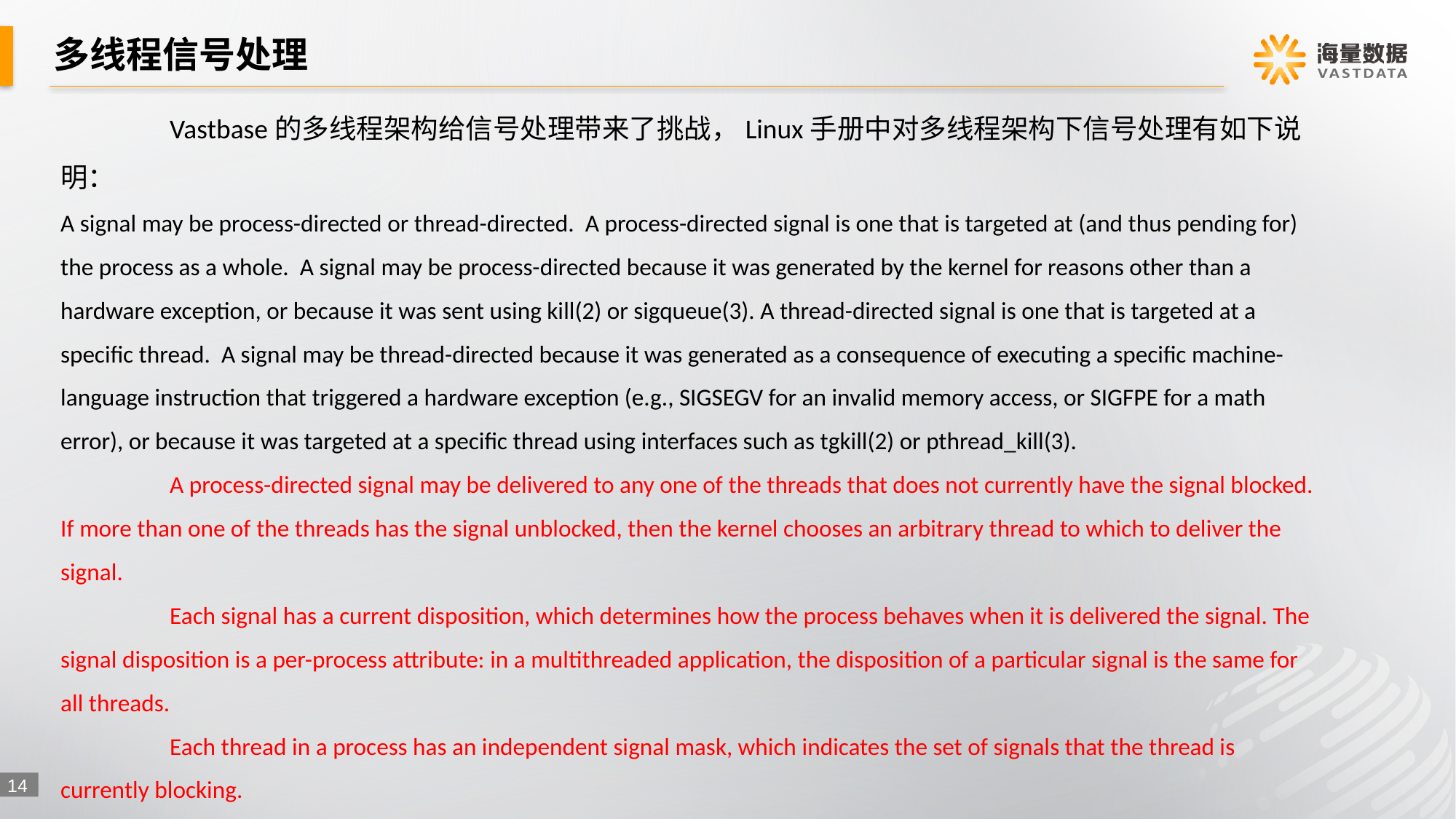

# 多线程信号处理
	Vastbase的多线程架构给信号处理带来了挑战，Linux手册中对多线程架构下信号处理有如下说明：
A signal may be process-directed or thread-directed.  A process-directed signal is one that is targeted at (and thus pending for) the process as a whole.  A signal may be process-directed because it was generated by the kernel for reasons other than a hardware exception, or because it was sent using kill(2) or sigqueue(3). A thread-directed signal is one that is targeted at a specific thread.  A signal may be thread-directed because it was generated as a consequence of executing a specific machine-language instruction that triggered a hardware exception (e.g., SIGSEGV for an invalid memory access, or SIGFPE for a math error), or because it was targeted at a specific thread using interfaces such as tgkill(2) or pthread_kill(3).
	A process-directed signal may be delivered to any one of the threads that does not currently have the signal blocked.  If more than one of the threads has the signal unblocked, then the kernel chooses an arbitrary thread to which to deliver the signal.
	Each signal has a current disposition, which determines how the process behaves when it is delivered the signal. The signal disposition is a per-process attribute: in a multithreaded application, the disposition of a particular signal is the same for all threads.
	Each thread in a process has an independent signal mask, which indicates the set of signals that the thread is currently blocking.